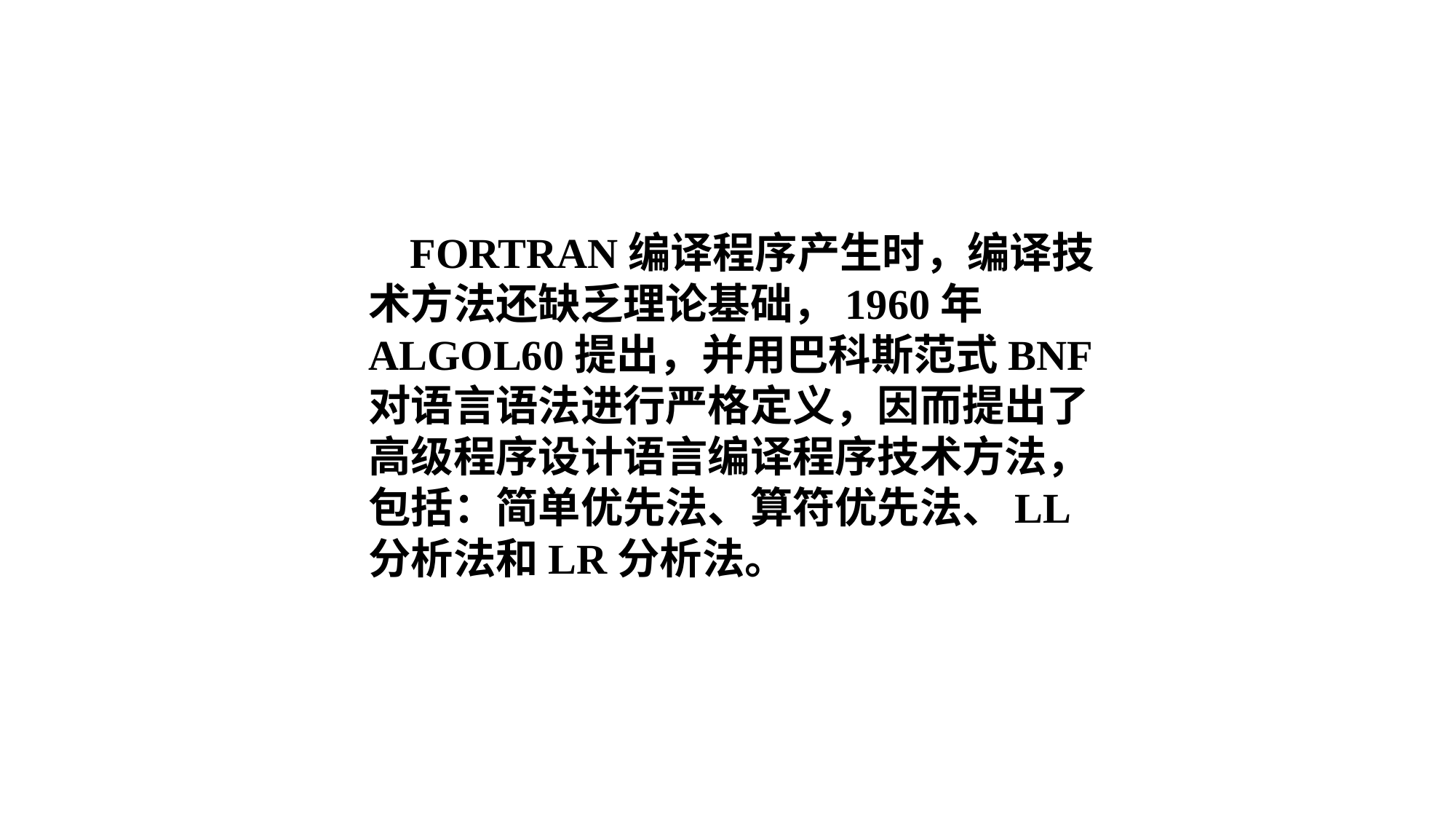

FORTRAN编译程序产生时，编译技术方法还缺乏理论基础，1960年ALGOL60提出，并用巴科斯范式BNF对语言语法进行严格定义，因而提出了高级程序设计语言编译程序技术方法，包括：简单优先法、算符优先法、LL分析法和LR分析法。